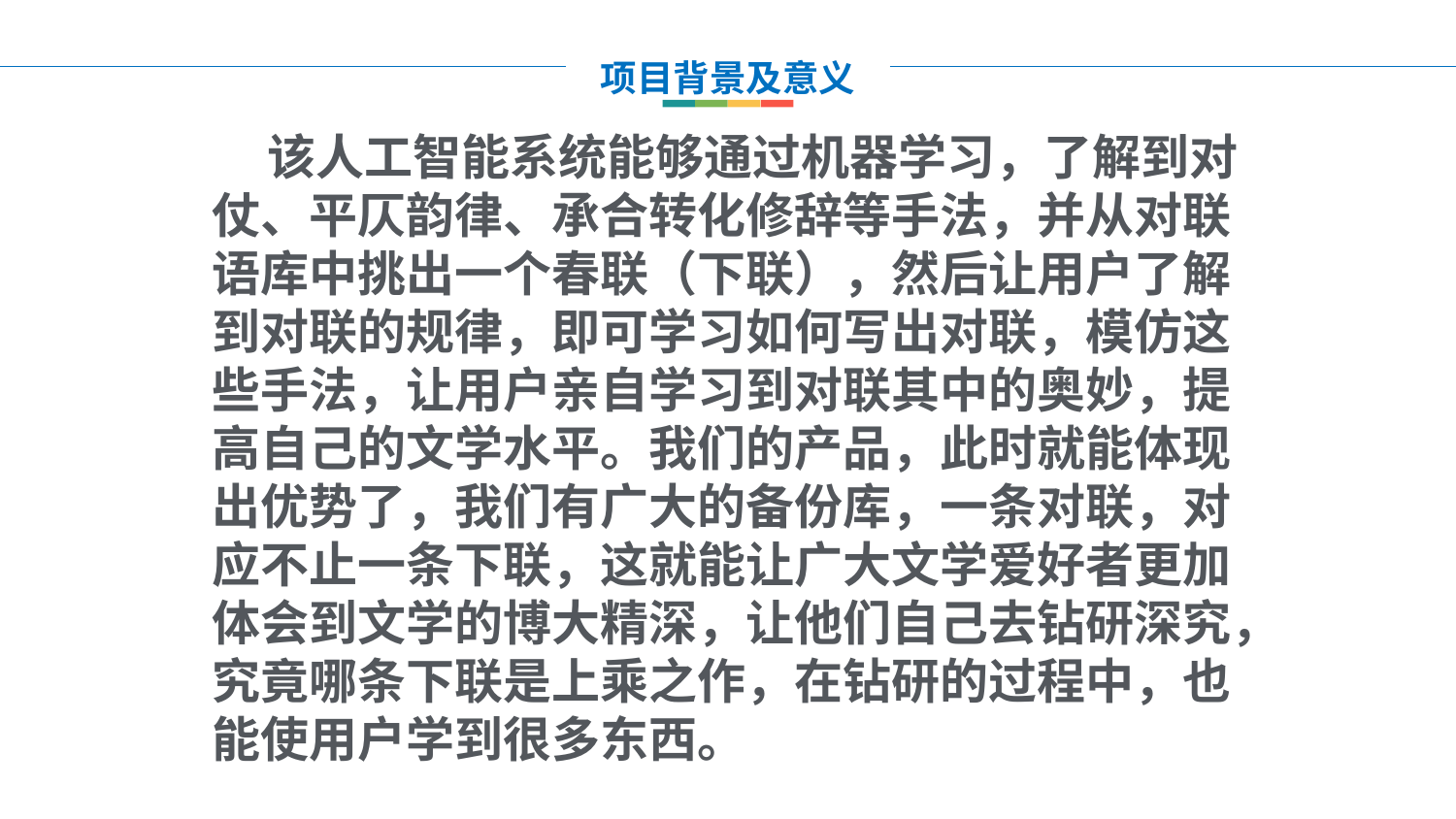

项目背景及意义

    该人工智能系统能够通过机器学习，了解到对仗、平仄韵律、承合转化修辞等手法，并从对联语库中挑出一个春联（下联），然后让用户了解到对联的规律，即可学习如何写出对联，模仿这些手法，让用户亲自学习到对联其中的奥妙，提高自己的文学水平。我们的产品，此时就能体现出优势了，我们有广大的备份库，一条对联，对应不止一条下联，这就能让广大文学爱好者更加体会到文学的博大精深，让他们自己去钻研深究，究竟哪条下联是上乘之作，在钻研的过程中，也能使用户学到很多东西。